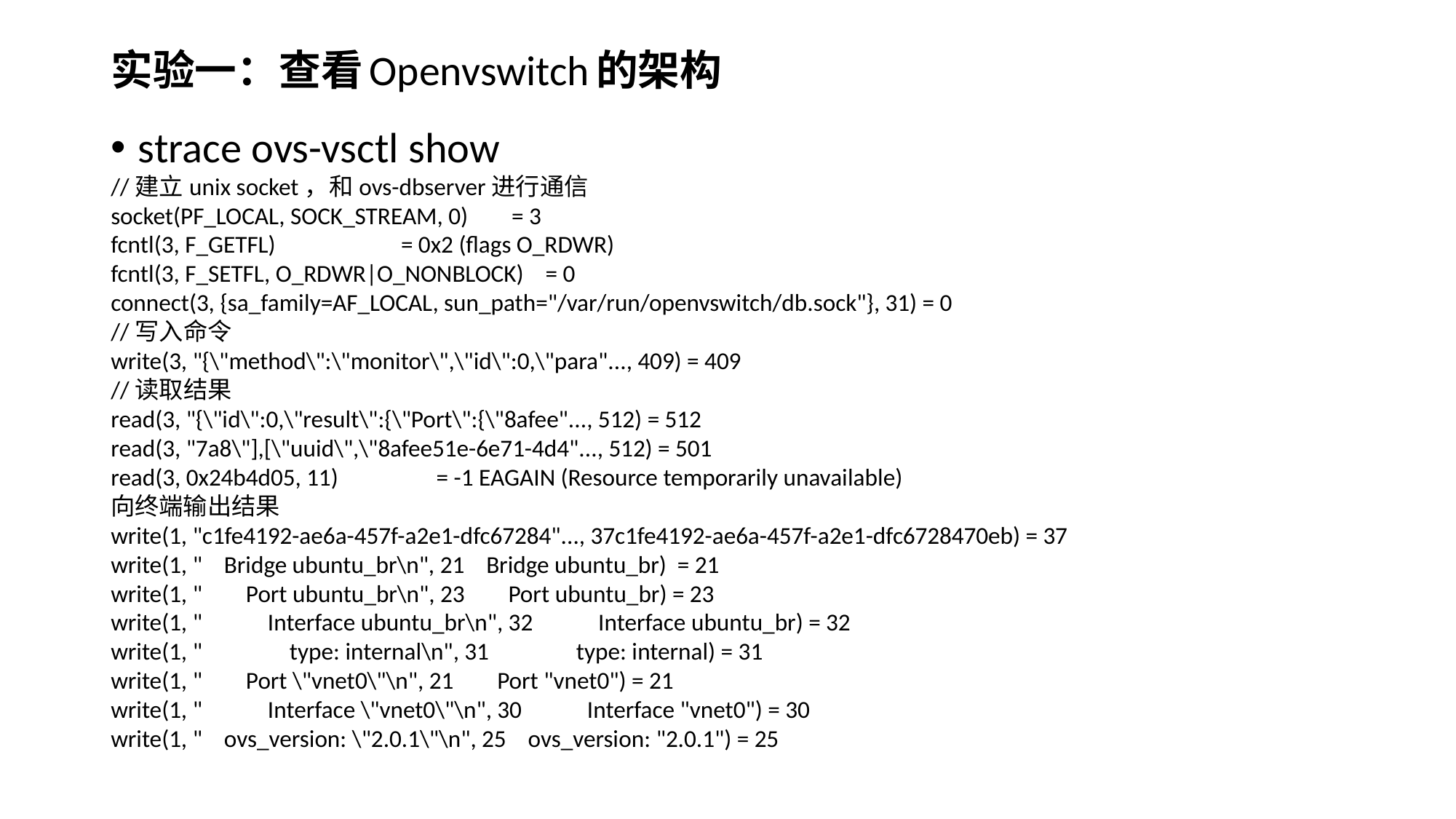

# 实验一：查看Openvswitch的架构
strace ovs-vsctl show
//建立unix socket，和ovs-dbserver进行通信
socket(PF_LOCAL, SOCK_STREAM, 0)        = 3
fcntl(3, F_GETFL)                       = 0x2 (flags O_RDWR)
fcntl(3, F_SETFL, O_RDWR|O_NONBLOCK)    = 0
connect(3, {sa_family=AF_LOCAL, sun_path="/var/run/openvswitch/db.sock"}, 31) = 0
//写入命令
write(3, "{\"method\":\"monitor\",\"id\":0,\"para"..., 409) = 409
//读取结果
read(3, "{\"id\":0,\"result\":{\"Port\":{\"8afee"..., 512) = 512
read(3, "7a8\"],[\"uuid\",\"8afee51e-6e71-4d4"..., 512) = 501
read(3, 0x24b4d05, 11)                  = -1 EAGAIN (Resource temporarily unavailable)
向终端输出结果
write(1, "c1fe4192-ae6a-457f-a2e1-dfc67284"..., 37c1fe4192-ae6a-457f-a2e1-dfc6728470eb) = 37
write(1, "    Bridge ubuntu_br\n", 21    Bridge ubuntu_br)  = 21
write(1, "        Port ubuntu_br\n", 23        Port ubuntu_br) = 23
write(1, "            Interface ubuntu_br\n", 32            Interface ubuntu_br) = 32
write(1, "                type: internal\n", 31                type: internal) = 31
write(1, "        Port \"vnet0\"\n", 21        Port "vnet0") = 21
write(1, "            Interface \"vnet0\"\n", 30            Interface "vnet0") = 30
write(1, "    ovs_version: \"2.0.1\"\n", 25    ovs_version: "2.0.1") = 25